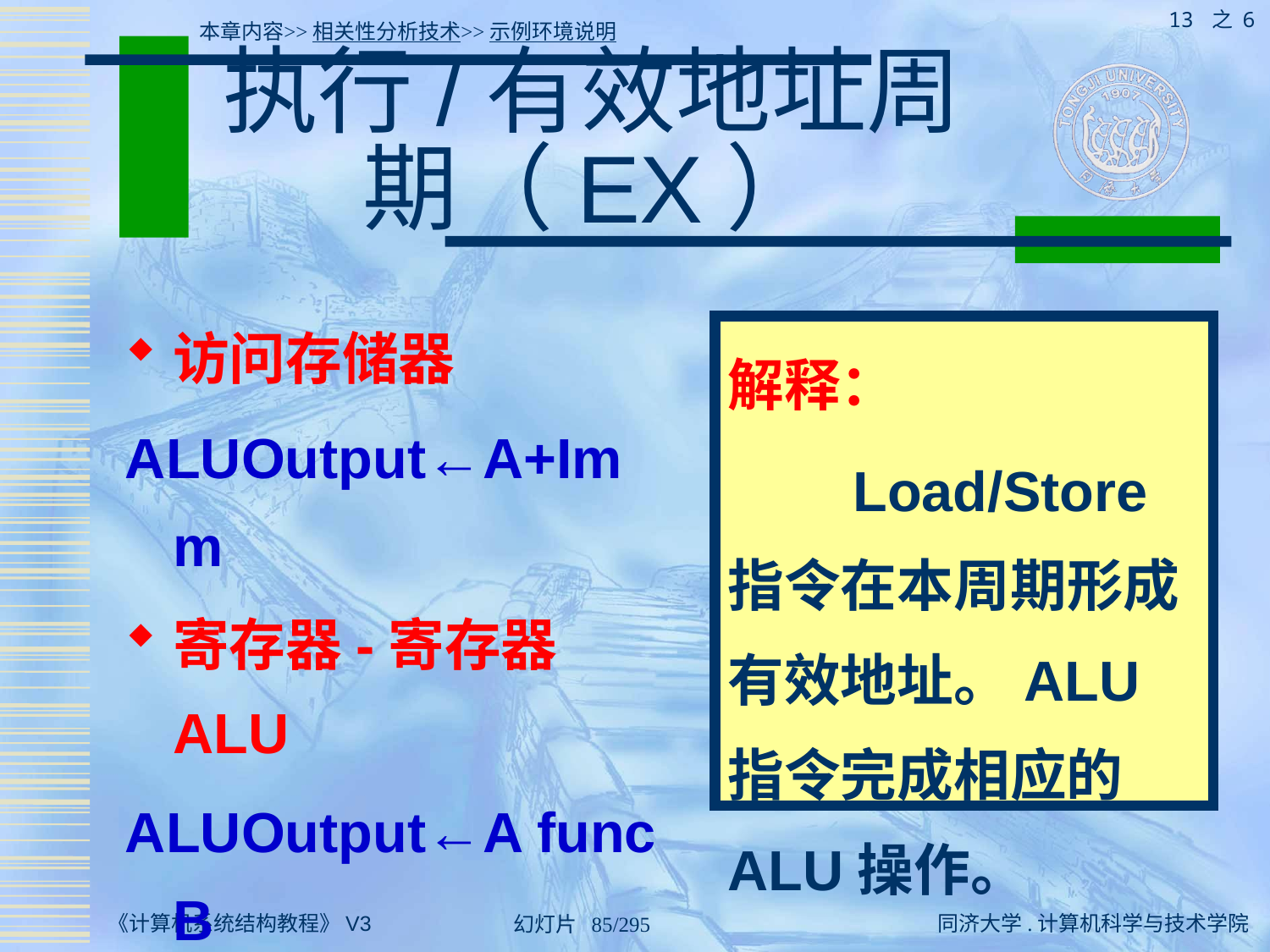

13 之 6
本章内容>>相关性分析技术>>示例环境说明
# 执行/有效地址周期（EX）
访问存储器
ALUOutput←A+Imm
寄存器-寄存器ALU
ALUOutput←A func B
寄存器-立即数ALU
ALUOutput←A op Imm
解释：
        Load/Store指令在本周期形成有效地址。ALU指令完成相应的ALU操作。